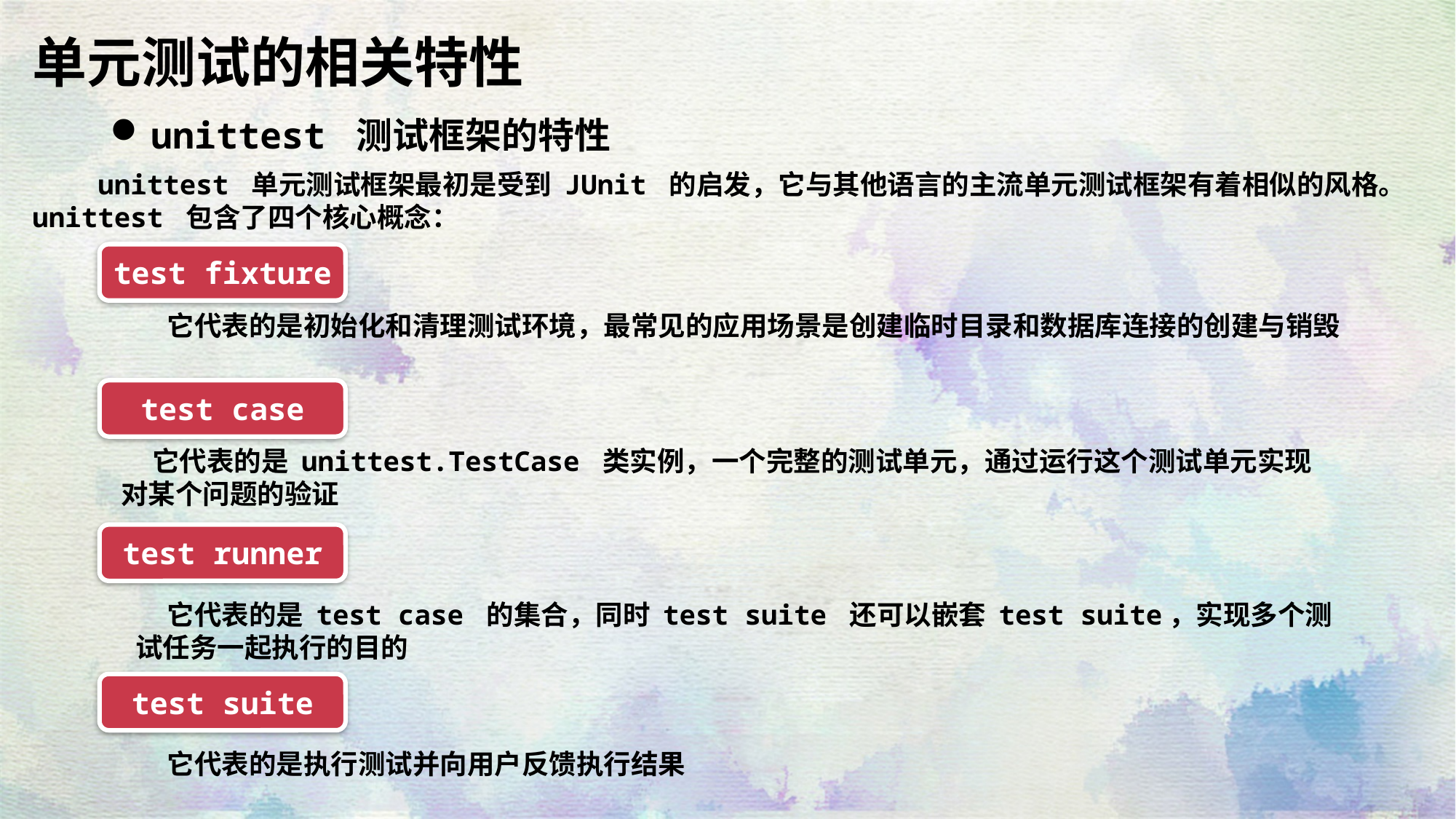

单元测试的相关特性
unittest 测试框架的特性
    unittest 单元测试框架最初是受到 JUnit 的启发，它与其他语言的主流单元测试框架有着相似的风格。unittest 包含了四个核心概念：
test fixture
    它代表的是初始化和清理测试环境，最常见的应用场景是创建临时目录和数据库连接的创建与销毁
test case
    它代表的是 unittest.TestCase 类实例，一个完整的测试单元，通过运行这个测试单元实现对某个问题的验证
test runner
    它代表的是 test case 的集合，同时 test suite 还可以嵌套 test suite，实现多个测试任务一起执行的目的
test suite
    它代表的是执行测试并向用户反馈执行结果